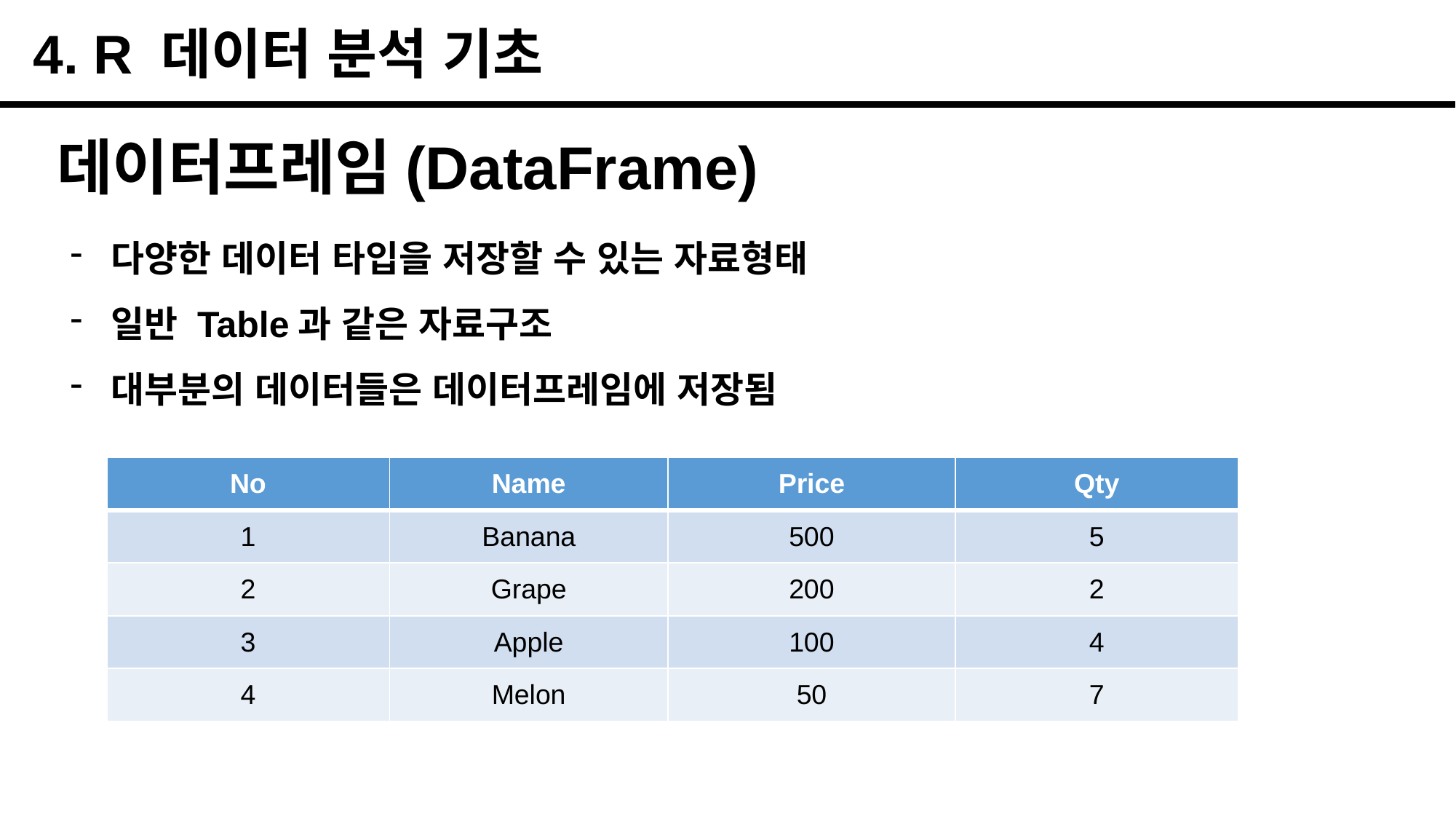

4. R 데이터 분석 기초
데이터프레임(DataFrame)
다양한 데이터 타입을 저장할 수 있는 자료형태
일반 Table과 같은 자료구조
대부분의 데이터들은 데이터프레임에 저장됨
| No | Name | Price | Qty |
| --- | --- | --- | --- |
| 1 | Banana | 500 | 5 |
| 2 | Grape | 200 | 2 |
| 3 | Apple | 100 | 4 |
| 4 | Melon | 50 | 7 |